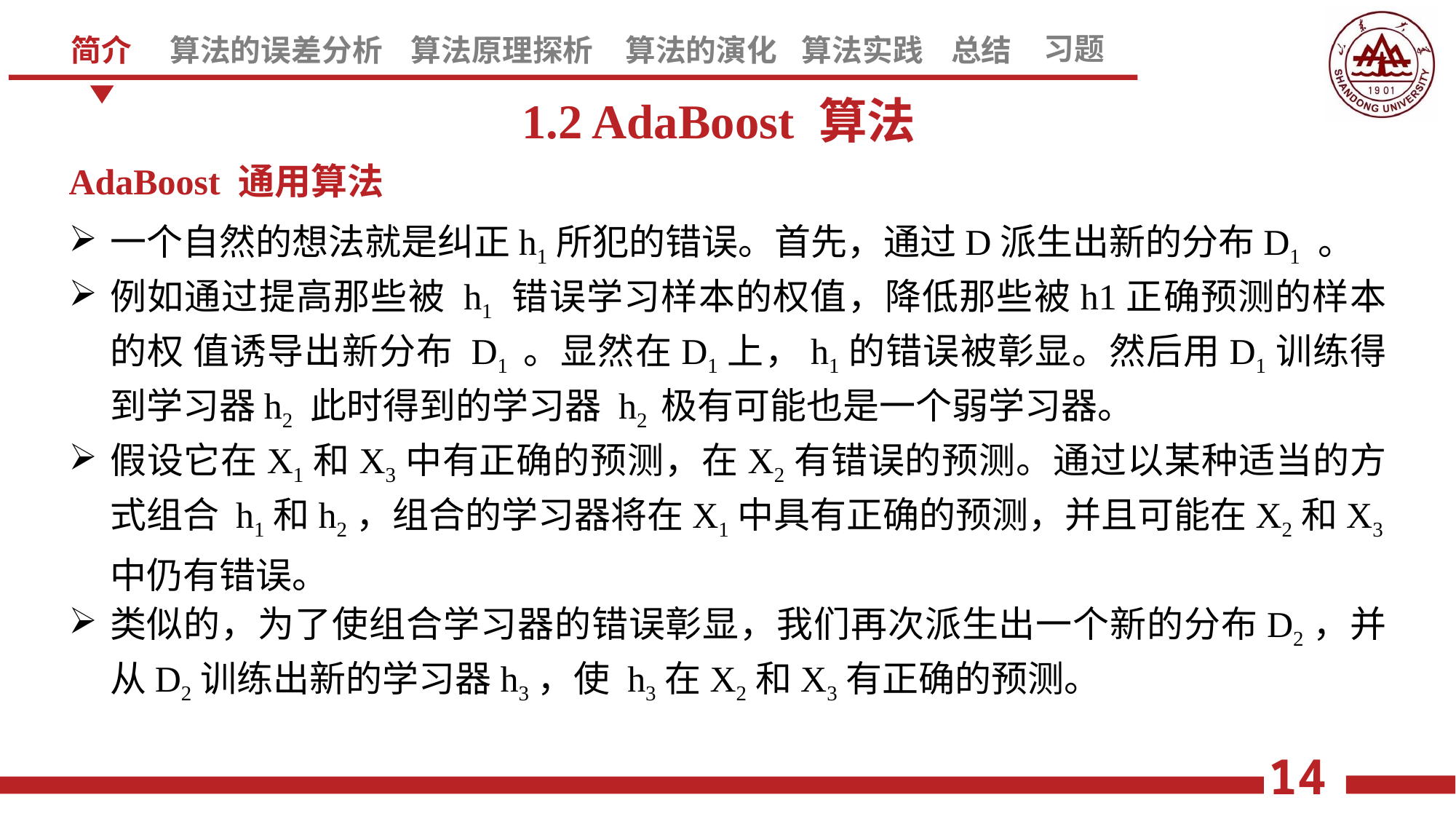

1.2 AdaBoost 算法
AdaBoost 通用算法
一个自然的想法就是纠正h1所犯的错误。首先，通过D派生出新的分布D1 。
例如通过提高那些被 h1 错误学习样本的权值，降低那些被h1正确预测的样本的权 值诱导出新分布 D1 。显然在D1上，h1的错误被彰显。然后用D1训练得到学习器h2 此时得到的学习器 h2 极有可能也是一个弱学习器。
假设它在X1和X3中有正确的预测，在X2有错误的预测。通过以某种适当的方式组合 h1和h2，组合的学习器将在X1中具有正确的预测，并且可能在X2和X3中仍有错误。
类似的，为了使组合学习器的错误彰显，我们再次派生出一个新的分布D2，并从D2训练出新的学习器h3，使 h3在X2和X3有正确的预测。